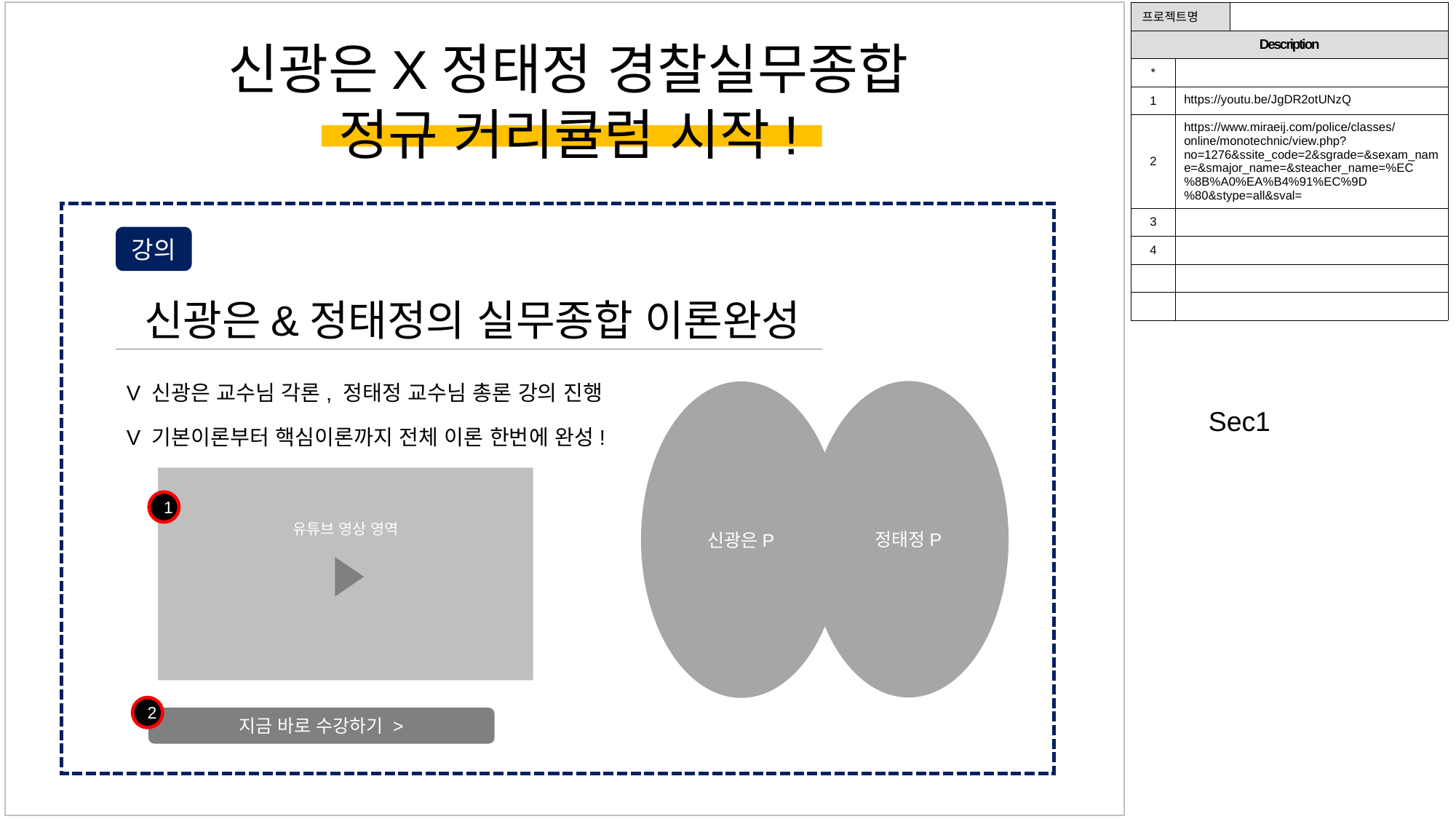

| 프로젝트명 |  |  |
| --- | --- | --- |
| Description |  |  |
| \* |  |  |
| 1 | https://youtu.be/JgDR2otUNzQ |  |
| 2 | https://www.miraeij.com/police/classes/online/monotechnic/view.php?no=1276&ssite\_code=2&sgrade=&sexam\_name=&smajor\_name=&steacher\_name=%EC%8B%A0%EA%B4%91%EC%9D%80&stype=all&sval= |  |
| 3 |  |  |
| 4 |  |  |
|  |  |  |
|  |  |  |
신광은X정태정 경찰실무종합
정규 커리큘럼 시작!

강의
신광은&정태정의 실무종합 이론완성
V 신광은 교수님 각론, 정태정 교수님 총론 강의 진행

V 기본이론부터 핵심이론까지 전체 이론 한번에 완성!
정태정P
신광은P
Sec1
유튜브 영상 영역

1

2
지금 바로 수강하기 >